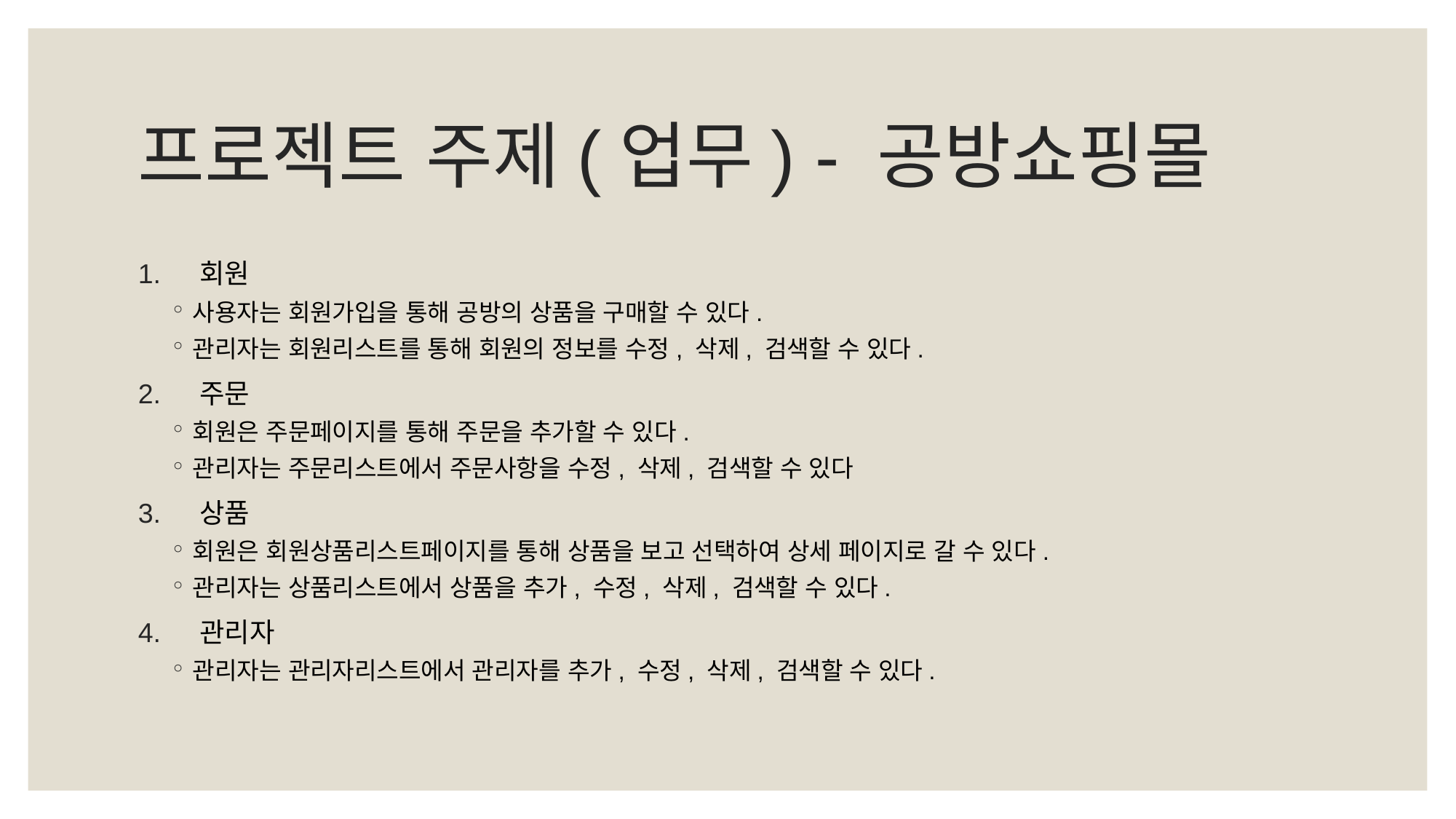

# 프로젝트 주제(업무) - 공방쇼핑몰
회원
사용자는 회원가입을 통해 공방의 상품을 구매할 수 있다.
관리자는 회원리스트를 통해 회원의 정보를 수정, 삭제, 검색할 수 있다.
주문
회원은 주문페이지를 통해 주문을 추가할 수 있다.
관리자는 주문리스트에서 주문사항을 수정, 삭제, 검색할 수 있다
상품
회원은 회원상품리스트페이지를 통해 상품을 보고 선택하여 상세 페이지로 갈 수 있다.
관리자는 상품리스트에서 상품을 추가, 수정, 삭제, 검색할 수 있다.
관리자
관리자는 관리자리스트에서 관리자를 추가, 수정, 삭제, 검색할 수 있다.